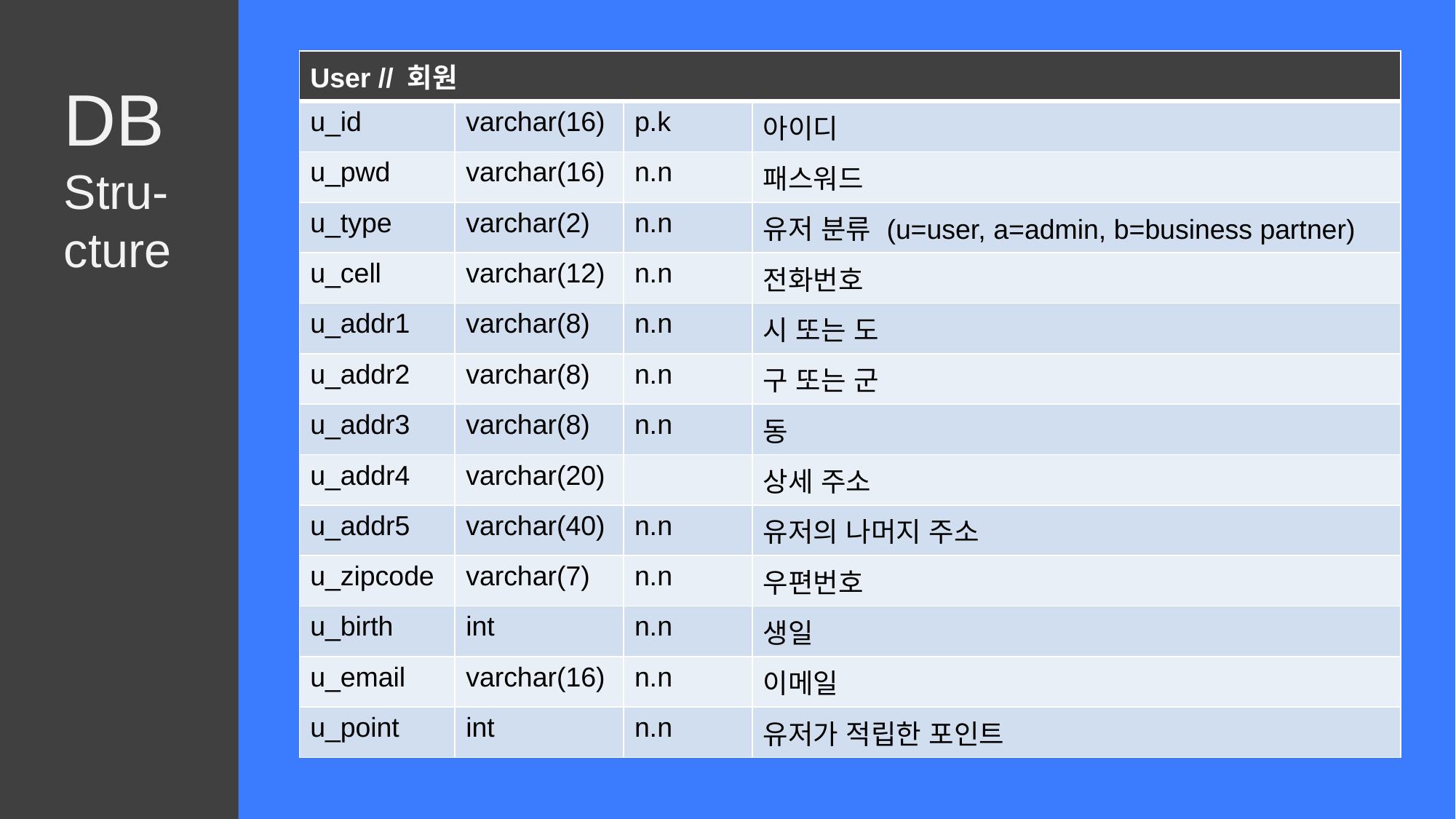

| User // 회원 |  |  |  |
| --- | --- | --- | --- |
| u\_id | varchar(16) | p.k | 아이디 |
| u\_pwd | varchar(16) | n.n | 패스워드 |
| u\_type | varchar(2) | n.n | 유저 분류 (u=user, a=admin, b=business partner) |
| u\_cell | varchar(12) | n.n | 전화번호 |
| u\_addr1 | varchar(8) | n.n | 시 또는 도 |
| u\_addr2 | varchar(8) | n.n | 구 또는 군 |
| u\_addr3 | varchar(8) | n.n | 동 |
| u\_addr4 | varchar(20) |  | 상세 주소 |
| u\_addr5 | varchar(40) | n.n | 유저의 나머지 주소 |
| u\_zipcode | varchar(7) | n.n | 우편번호 |
| u\_birth | int | n.n | 생일 |
| u\_email | varchar(16) | n.n | 이메일 |
| u\_point | int | n.n | 유저가 적립한 포인트 |
DB
Stru-
cture